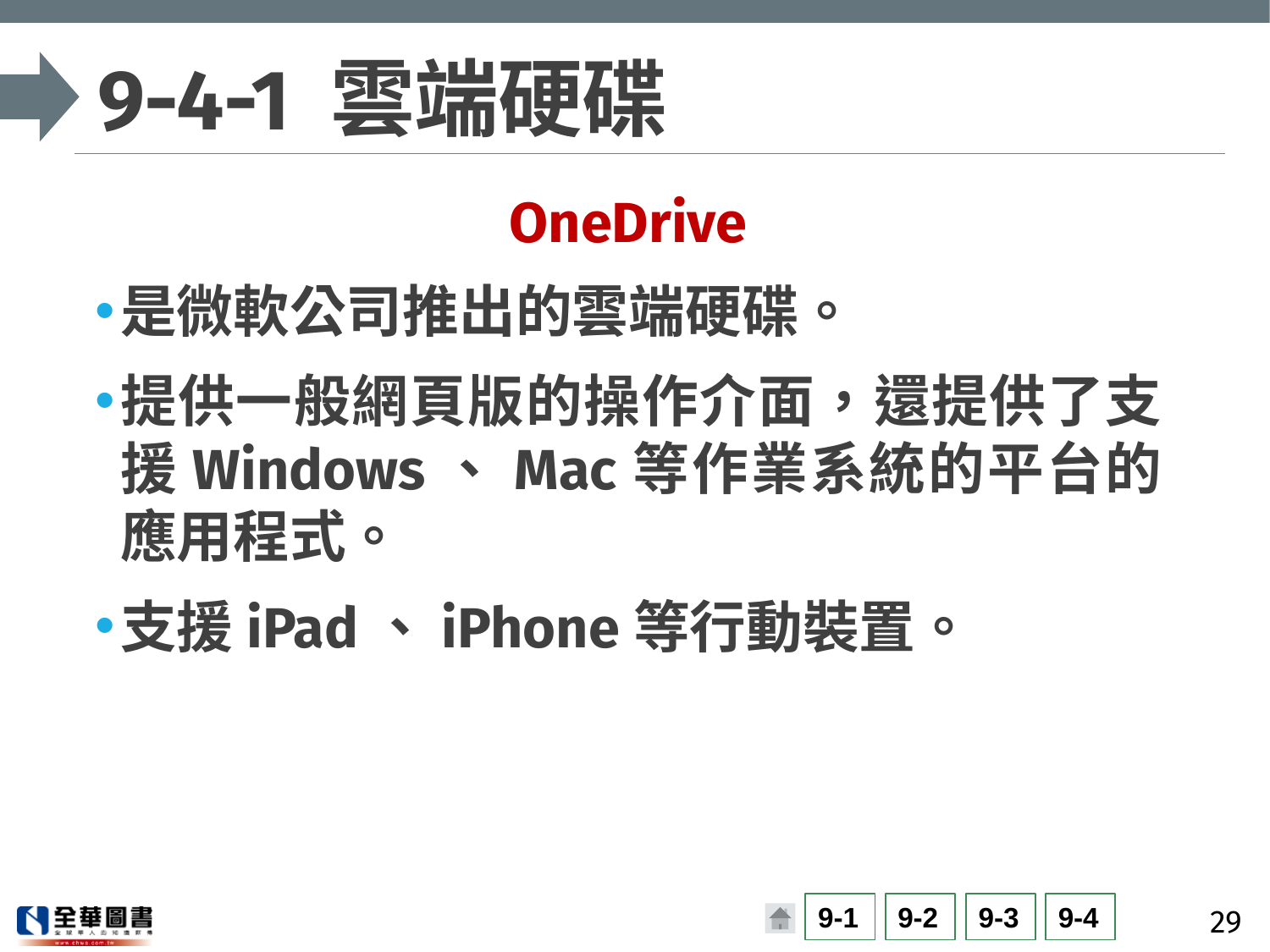

# 9-4-1 雲端硬碟
OneDrive
是微軟公司推出的雲端硬碟。
提供一般網頁版的操作介面，還提供了支援Windows、Mac等作業系統的平台的應用程式。
支援iPad、iPhone等行動裝置。
29